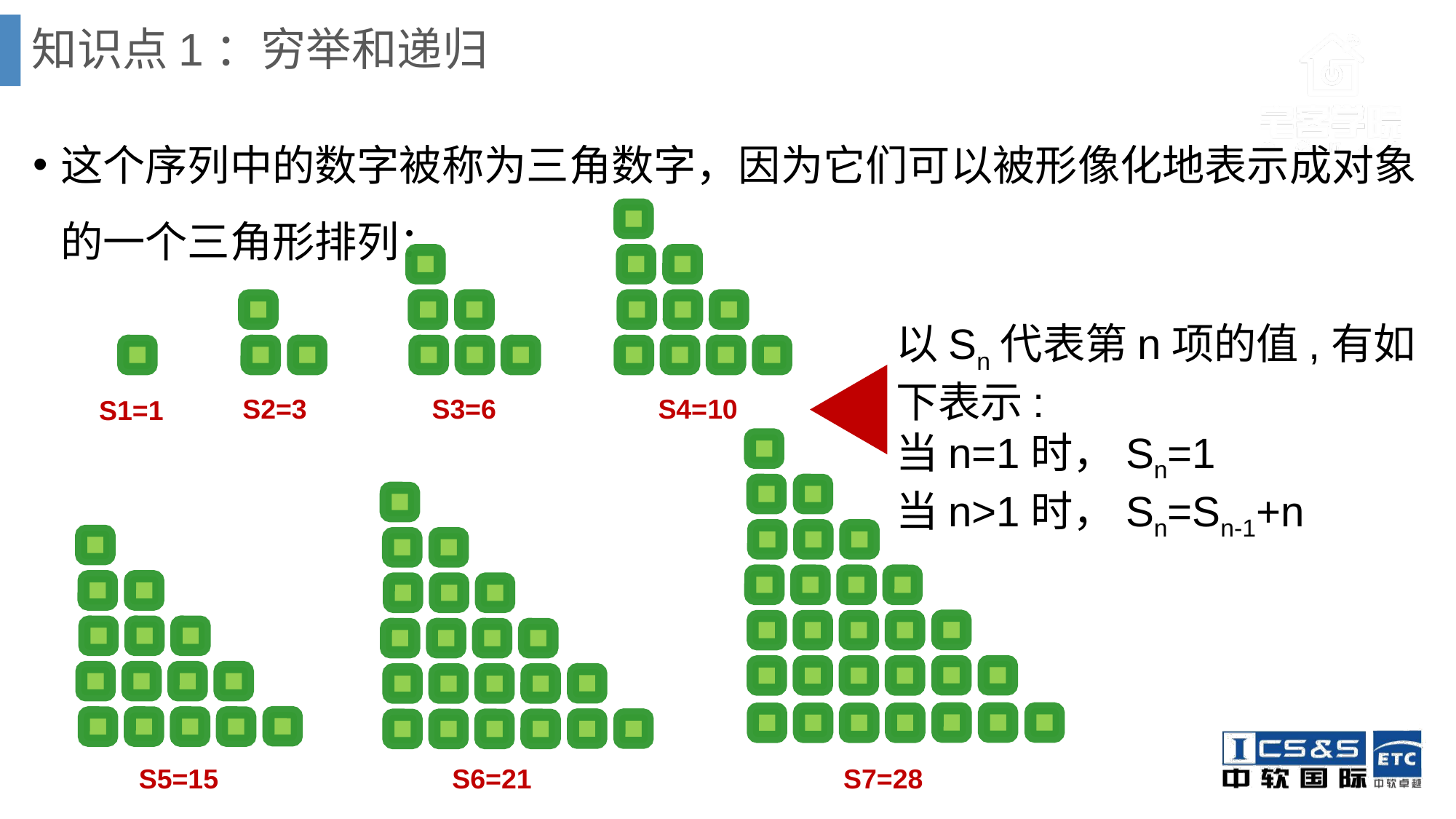

# 知识点1：穷举和递归
这个序列中的数字被称为三角数字，因为它们可以被形像化地表示成对象的一个三角形排列：

以Sn代表第n项的值,有如下表示:
当n=1时，Sn=1
当n>1时，Sn=Sn-1+n

S2=3
S3=6
S4=10
S1=1

S5=15
S6=21
S7=28